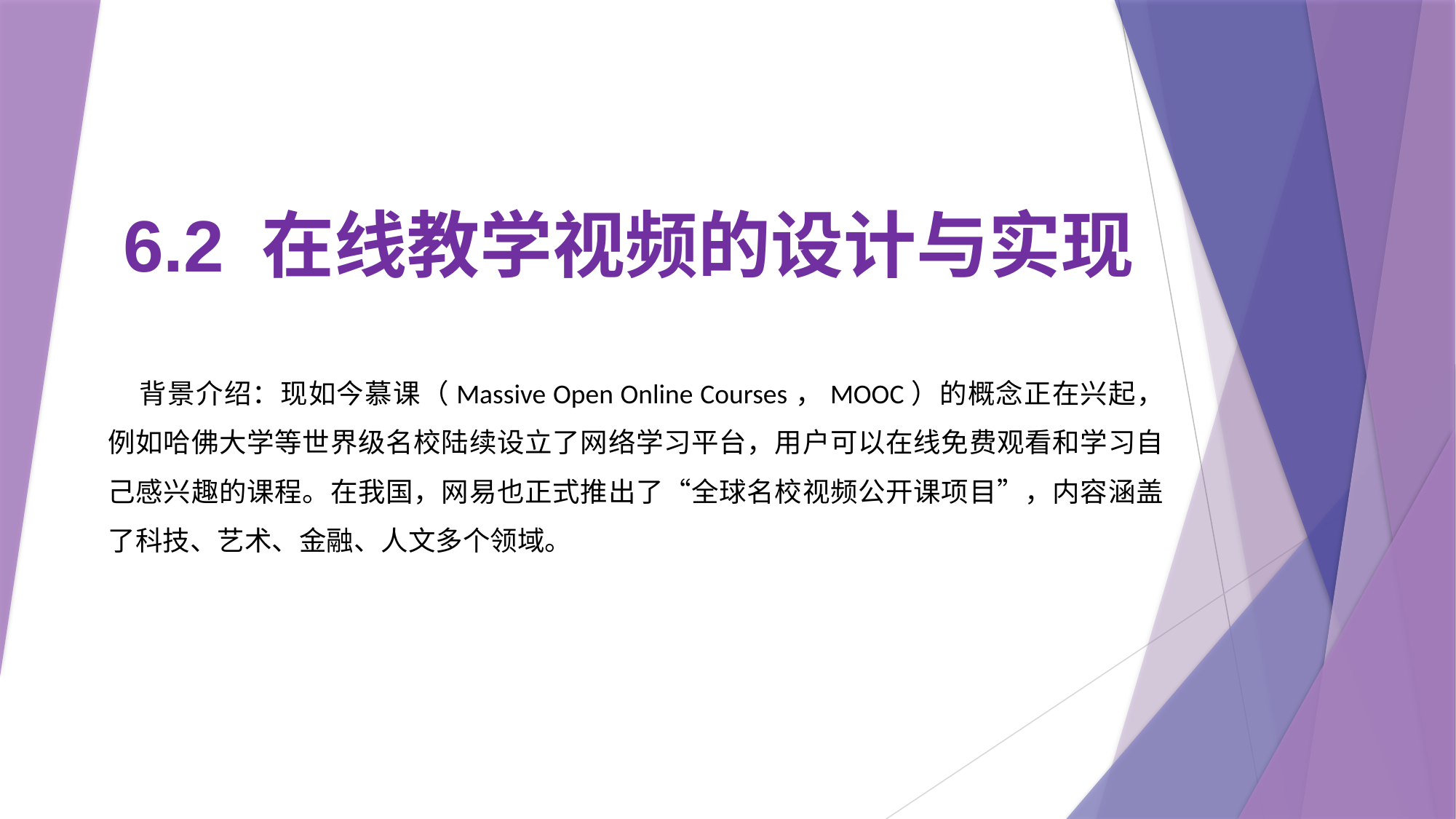

# 6.2 在线教学视频的设计与实现
背景介绍：现如今慕课（Massive Open Online Courses，MOOC）的概念正在兴起，例如哈佛大学等世界级名校陆续设立了网络学习平台，用户可以在线免费观看和学习自己感兴趣的课程。在我国，网易也正式推出了“全球名校视频公开课项目”，内容涵盖了科技、艺术、金融、人文多个领域。